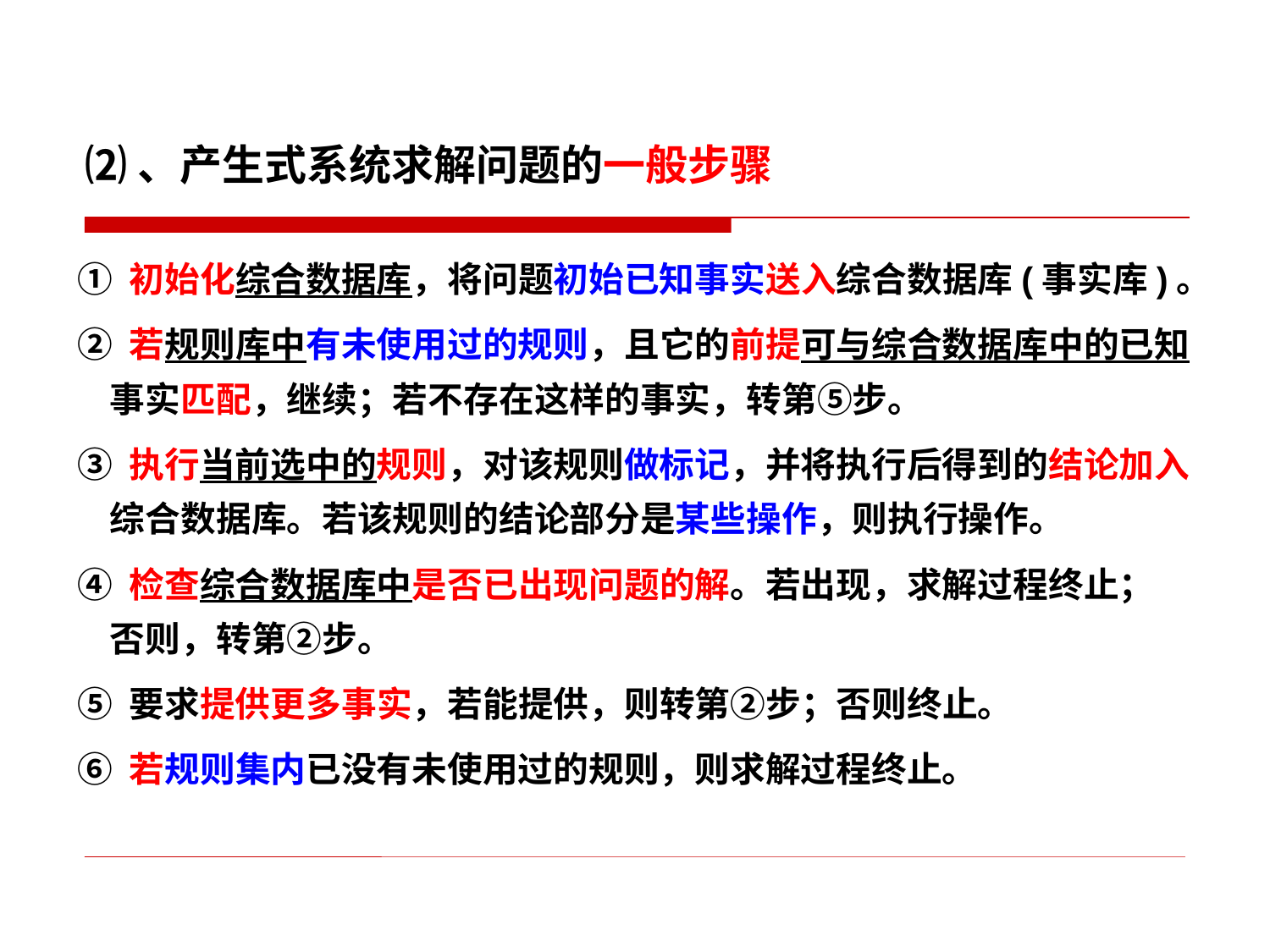

⑵、产生式系统求解问题的一般步骤
① 初始化综合数据库，将问题初始已知事实送入综合数据库(事实库)。
② 若规则库中有未使用过的规则，且它的前提可与综合数据库中的已知
   事实匹配，继续；若不存在这样的事实，转第⑤步。
③ 执行当前选中的规则，对该规则做标记，并将执行后得到的结论加入
   综合数据库。若该规则的结论部分是某些操作，则执行操作。
④ 检查综合数据库中是否已出现问题的解。若出现，求解过程终止；
   否则，转第②步。
⑤ 要求提供更多事实，若能提供，则转第②步；否则终止。
⑥ 若规则集内已没有未使用过的规则，则求解过程终止。